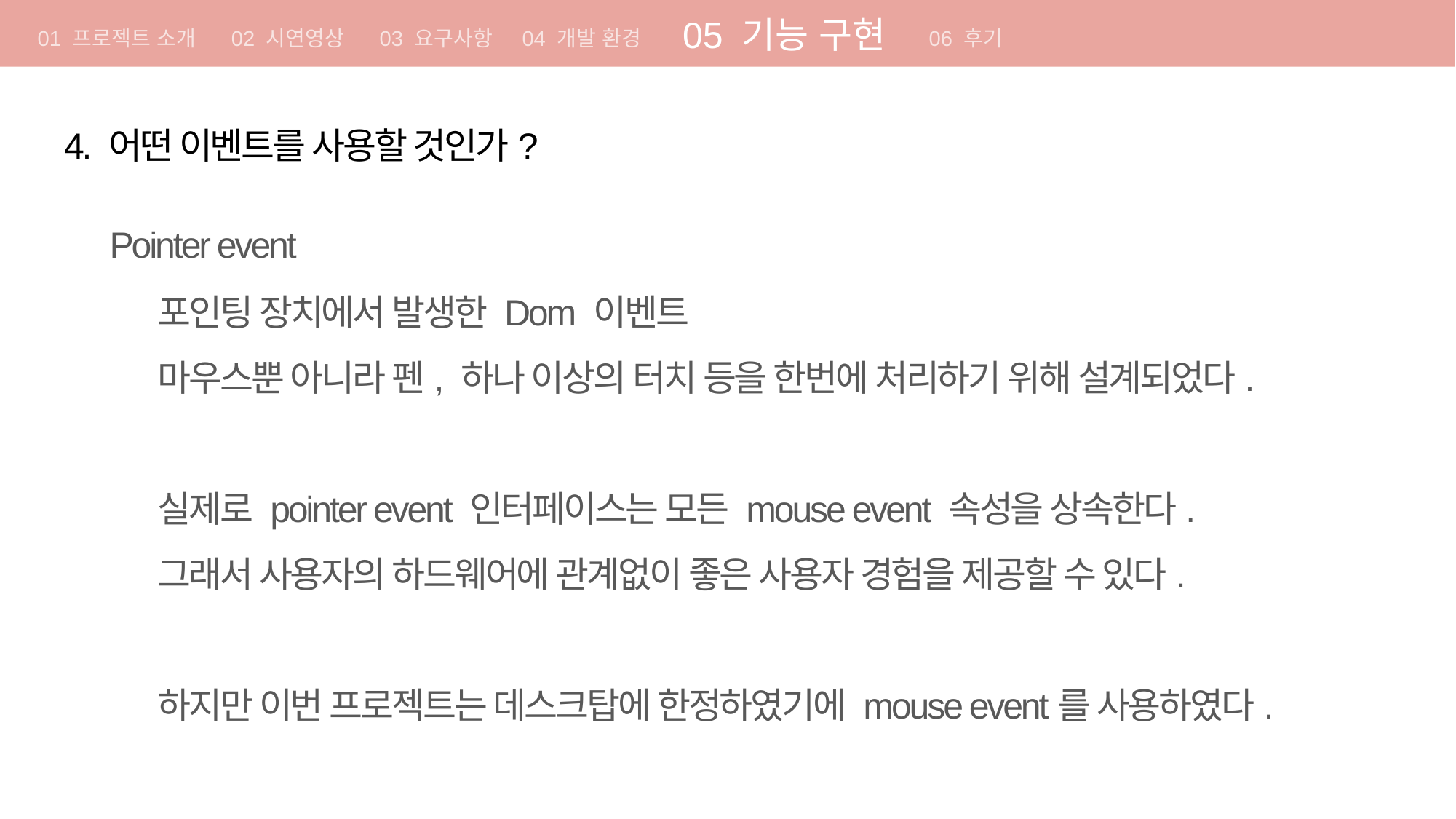

01 기획의도
05 기능 구현
01 프로젝트 소개     02 시연영상     03 요구사항    04 개발 환경
06 후기
4. 어떤 이벤트를 사용할 것인가?
Pointer event

포인팅 장치에서 발생한 Dom 이벤트
마우스뿐 아니라 펜, 하나 이상의 터치 등을 한번에 처리하기 위해 설계되었다.

실제로 pointer event 인터페이스는 모든 mouse event 속성을 상속한다.
그래서 사용자의 하드웨어에 관계없이 좋은 사용자 경험을 제공할 수 있다.

하지만 이번 프로젝트는 데스크탑에 한정하였기에 mouse event를 사용하였다.